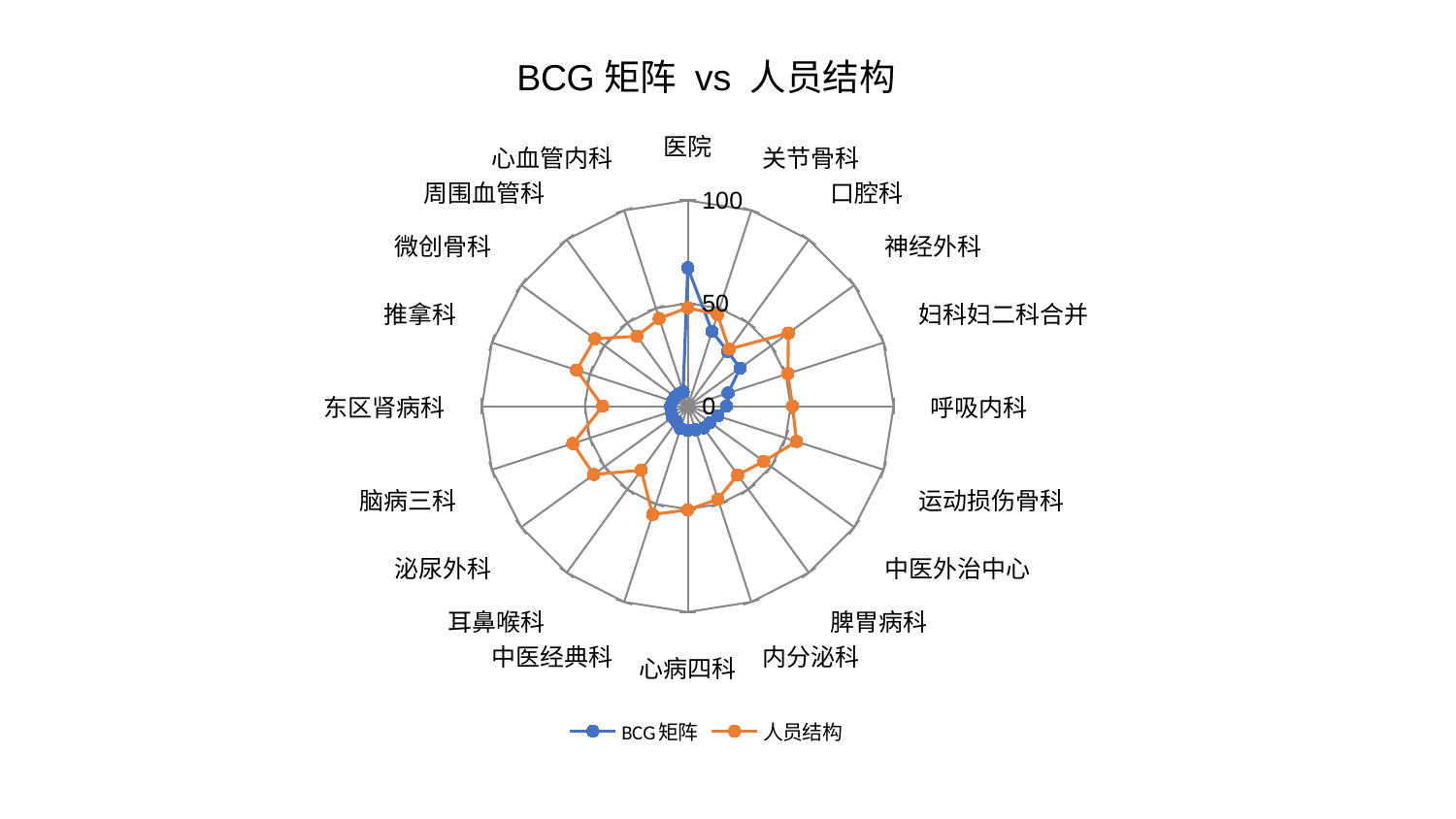

### Chart: BCG矩阵 vs 人员结构

| Category | BCG矩阵 | 人员结构 |
|---|---|---|
| 医院 | 67.2301164111341 | 47.86163075379619 |
| 关节骨科 | 38.201381910240535 | 46.79115010635982 |
| 口腔科 | 32.962739681331904 | 34.27749057915088 |
| 神经外科 | 31.462606449783298 | 60.43887203183489 |
| 妇科妇二科合并 | 20.59549712620687 | 51.1609695102081 |
| 呼吸内科 | 18.76315254779763 | 50.89187534205481 |
| 运动损伤骨科 | 15.408085295421557 | 55.543916394755534 |
| 中医外治中心 | 13.485119937171937 | 45.637093723202 |
| 脾胃病科 | 13.072650875378374 | 41.29109709309372 |
| 内分泌科 | 12.044522831306297 | 47.53763357138514 |
| 心病四科 | 11.788009733163749 | 50.361691529280684 |
| 中医经典科 | 11.47700917388848 | 55.34679926678401 |
| 耳鼻喉科 | 9.350444093169967 | 38.46680908855553 |
| 泌尿外科 | 9.150655061840142 | 56.46838891074766 |
| 脑病三科 | 8.545106777059587 | 58.658761859246525 |
| 东区肾病科 | 8.410644276792883 | 41.36438367782032 |
| 推拿科 | 7.809833854776396 | 56.78219214459511 |
| 微创骨科 | 7.6666043522934055 | 55.73102082262332 |
| 周围血管科 | 7.391603715907706 | 41.99393908032592 |
| 心血管内科 | 7.372463419823688 | 44.81036088198303 |
78